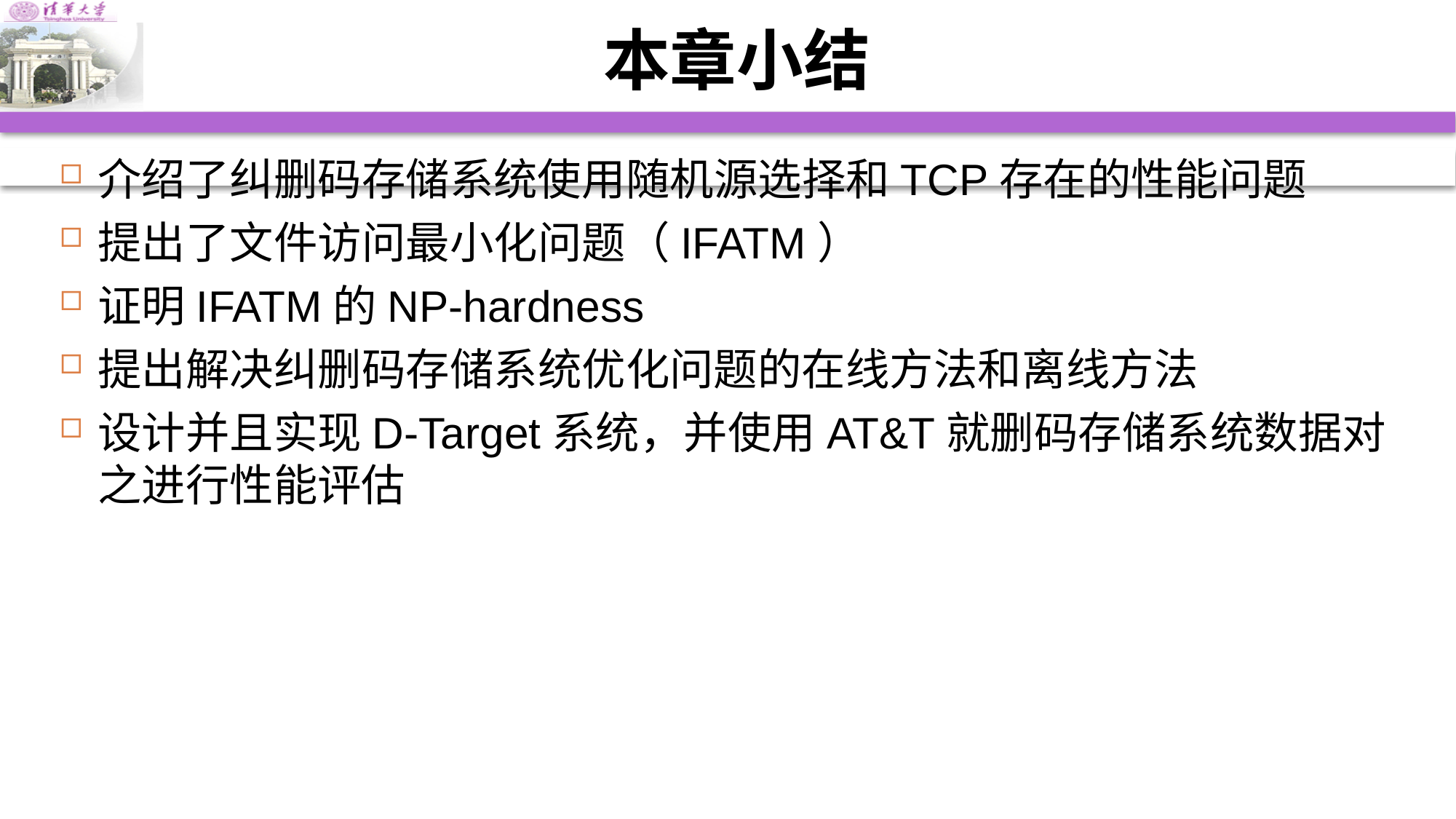

# 本章小结
介绍了纠删码存储系统使用随机源选择和TCP存在的性能问题
提出了文件访问最小化问题（IFATM）
证明IFATM的NP-hardness
提出解决纠删码存储系统优化问题的在线方法和离线方法
设计并且实现D-Target系统，并使用AT&T就删码存储系统数据对之进行性能评估